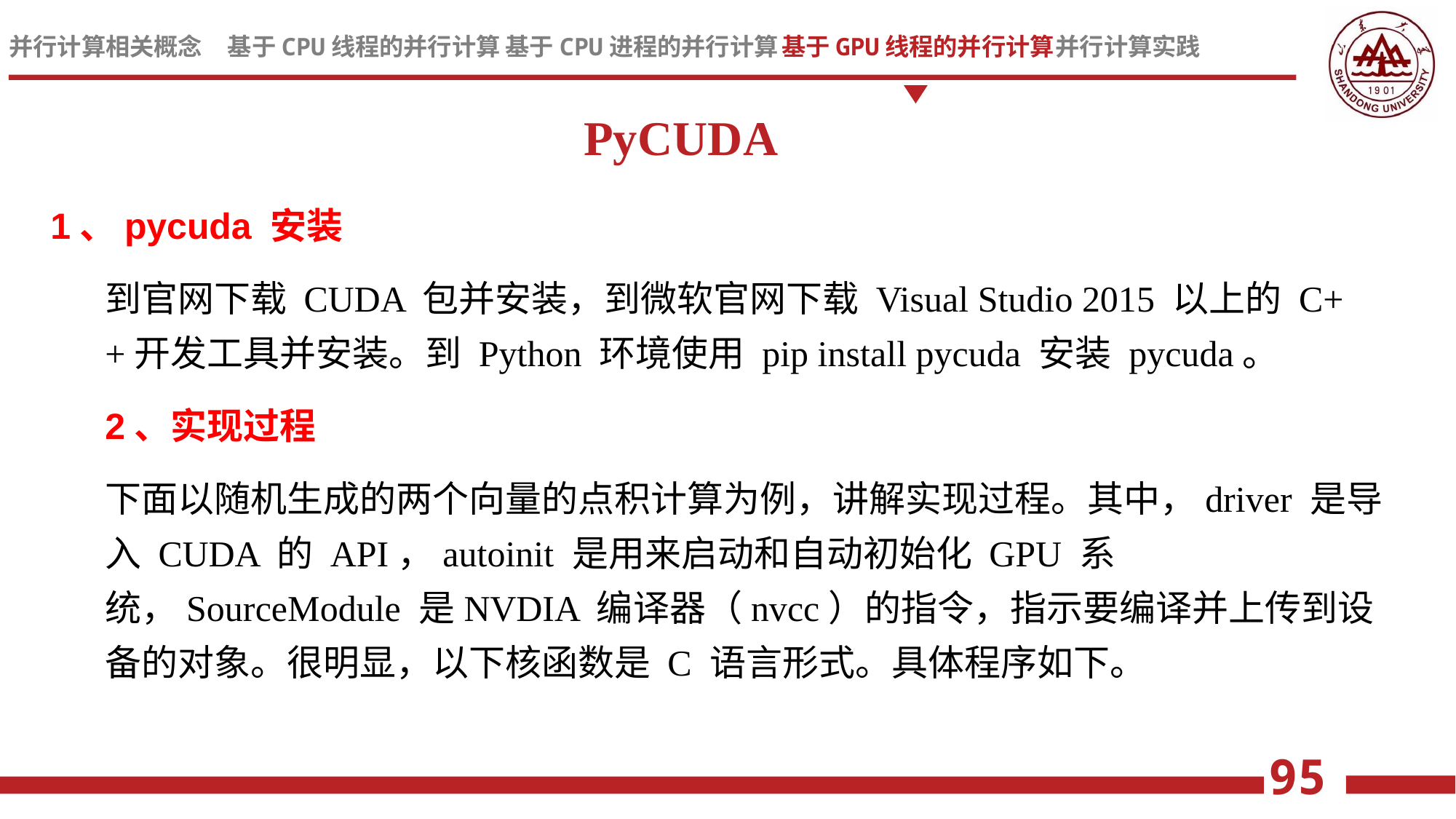

PyCUDA
1、pycuda 安装
到官网下载 CUDA 包并安装，到微软官网下载 Visual Studio 2015 以上的 C++开发工具并安装。到 Python 环境使用 pip install pycuda 安装 pycuda。
2、实现过程
下面以随机生成的两个向量的点积计算为例，讲解实现过程。其中，driver 是导入 CUDA 的 API，autoinit 是用来启动和自动初始化 GPU 系统，SourceModule 是NVDIA 编译器（nvcc）的指令，指示要编译并上传到设备的对象。很明显，以下核函数是 C 语言形式。具体程序如下。